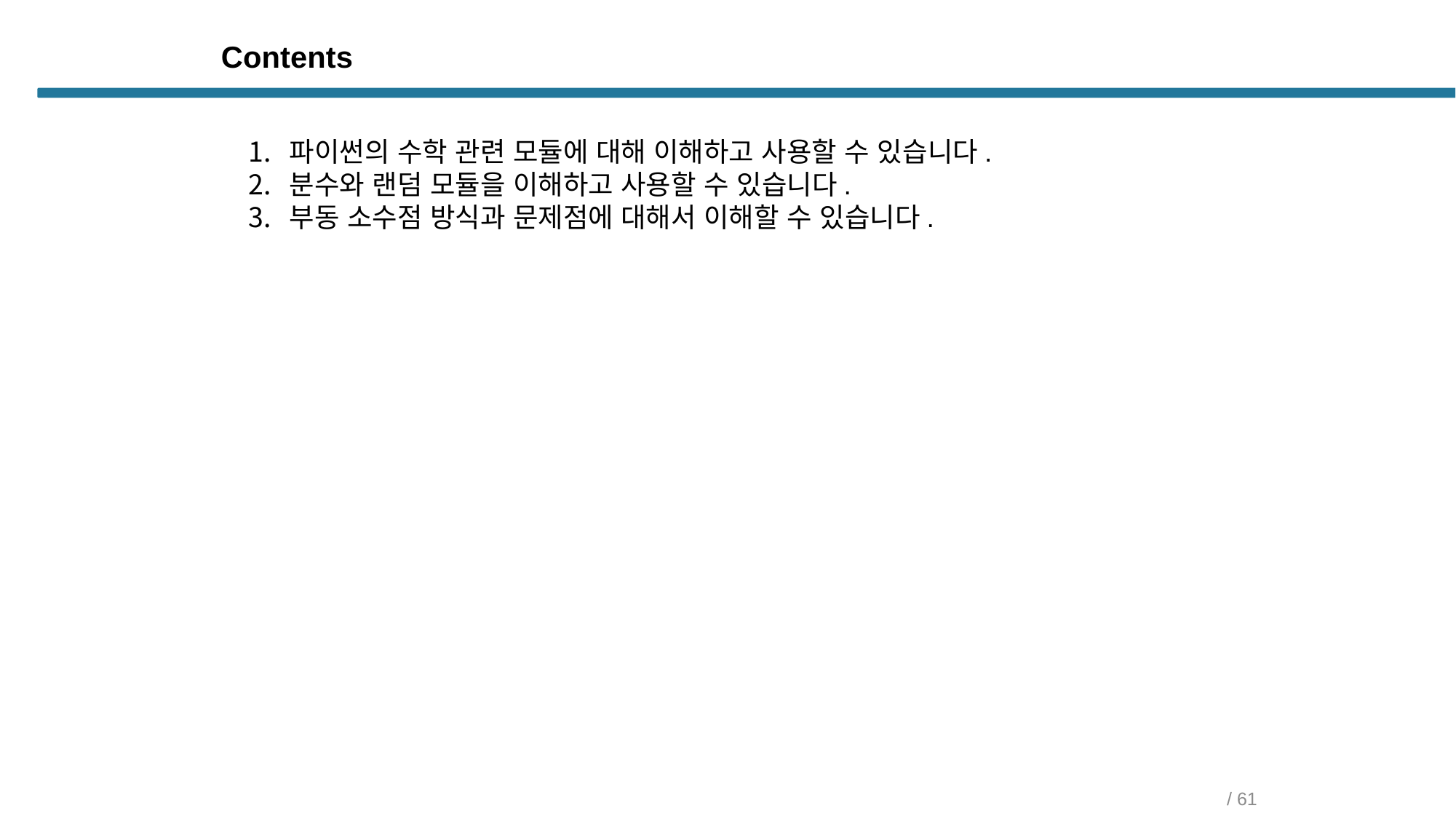

Contents
파이썬의 수학 관련 모듈에 대해 이해하고 사용할 수 있습니다.
분수와 랜덤 모듈을 이해하고 사용할 수 있습니다.
부동 소수점 방식과 문제점에 대해서 이해할 수 있습니다.
/ 61